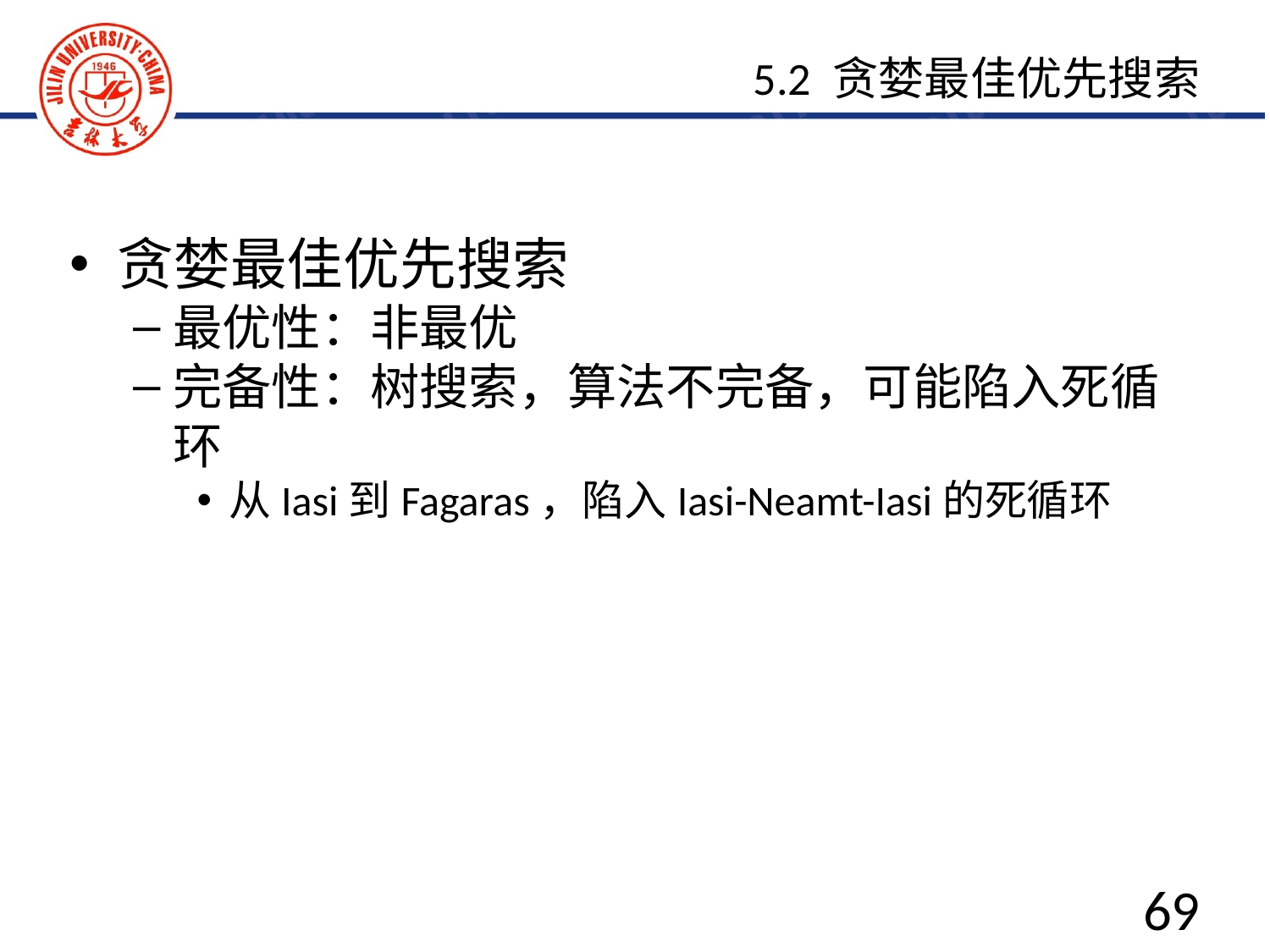

5.2 贪婪最佳优先搜索
贪婪最佳优先搜索
最优性：非最优
完备性：树搜索，算法不完备，可能陷入死循环
从Iasi到Fagaras，陷入Iasi-Neamt-Iasi的死循环
69